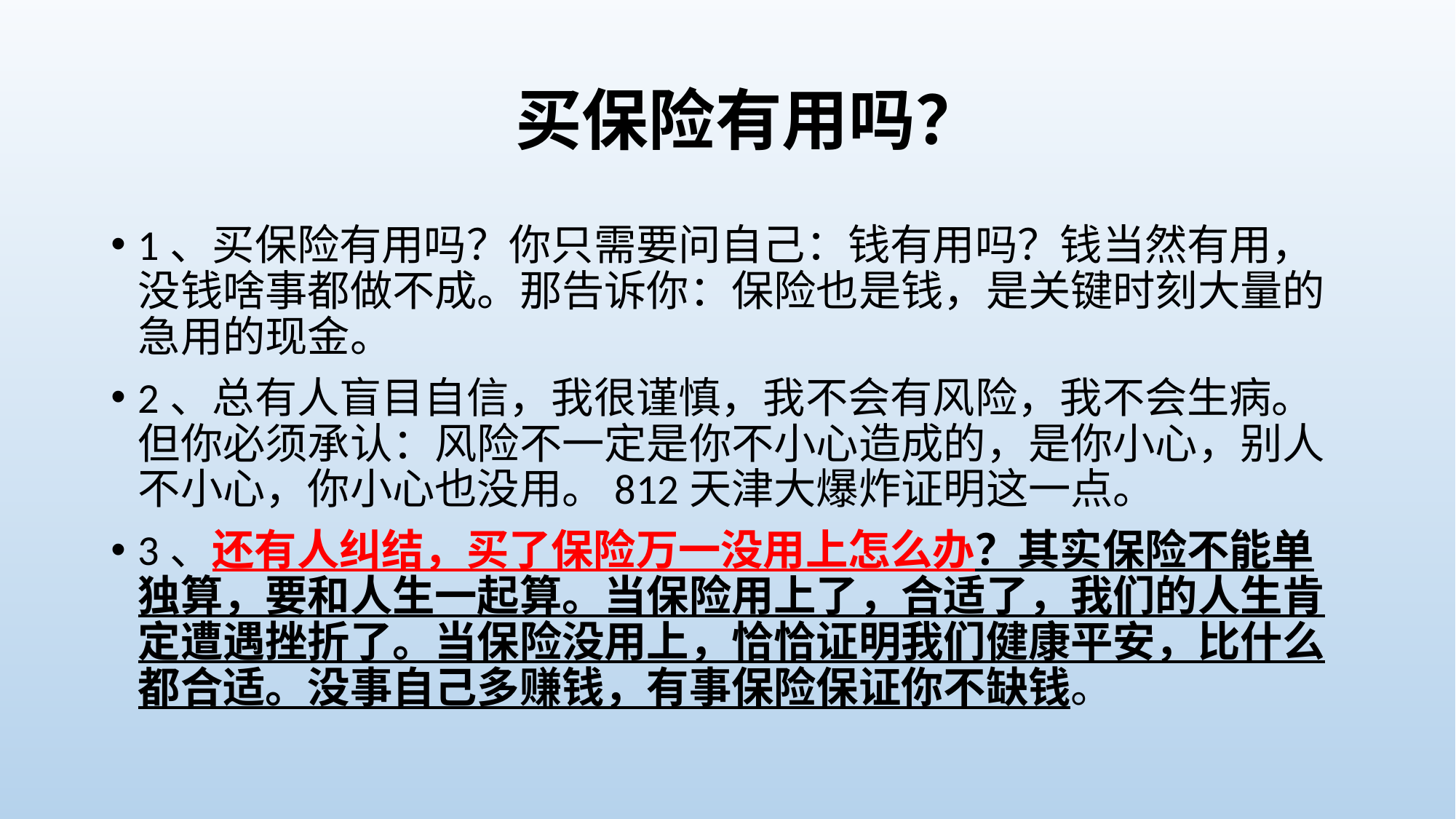

# 买保险有用吗？
1、买保险有用吗？你只需要问自己：钱有用吗？钱当然有用，没钱啥事都做不成。那告诉你：保险也是钱，是关键时刻大量的急用的现金。
2、总有人盲目自信，我很谨慎，我不会有风险，我不会生病。但你必须承认：风险不一定是你不小心造成的，是你小心，别人不小心，你小心也没用。812天津大爆炸证明这一点。
3、还有人纠结，买了保险万一没用上怎么办？其实保险不能单独算，要和人生一起算。当保险用上了，合适了，我们的人生肯定遭遇挫折了。当保险没用上，恰恰证明我们健康平安，比什么都合适。没事自己多赚钱，有事保险保证你不缺钱。